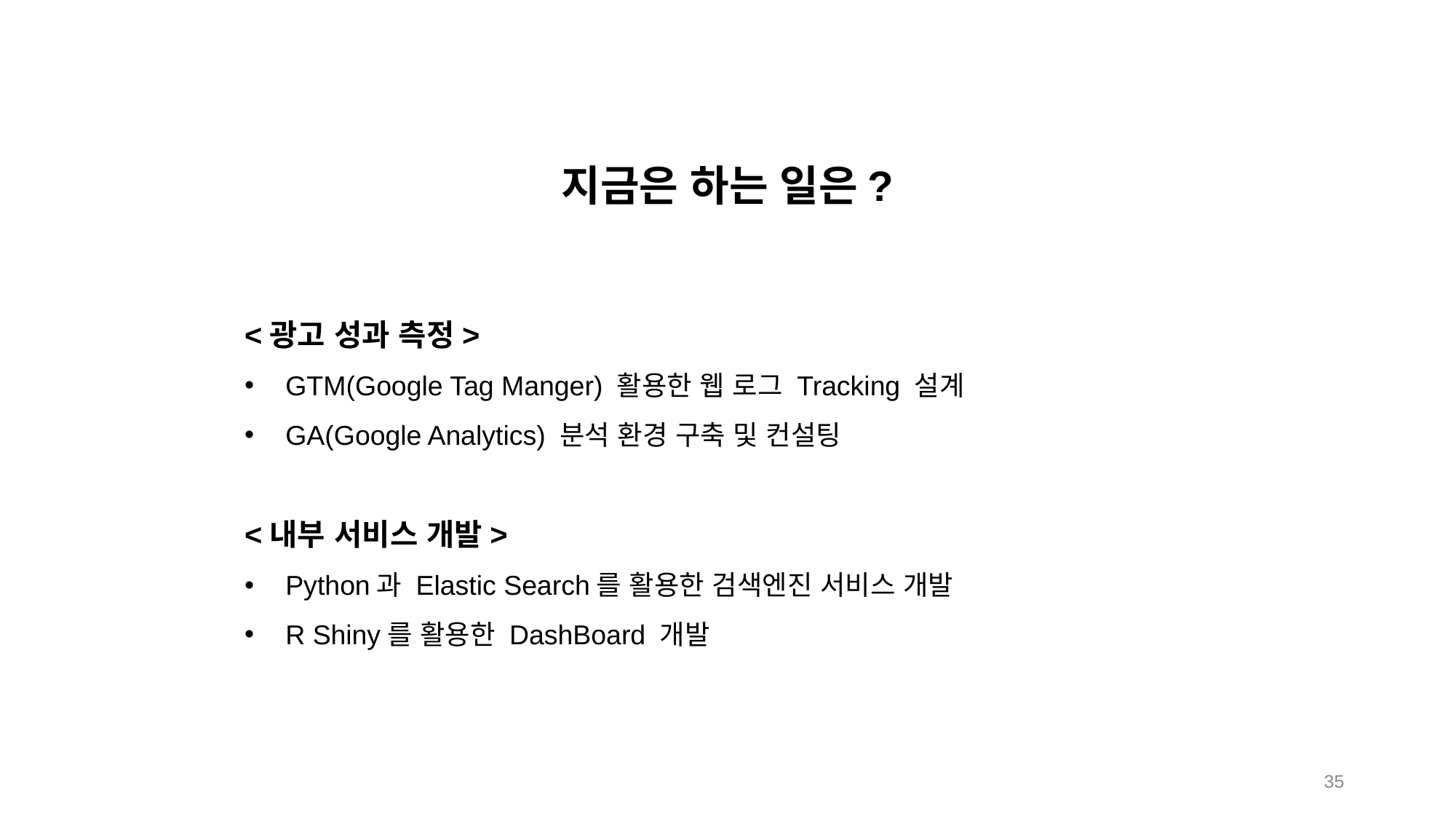

지금은 하는 일은?
<광고 성과 측정>
GTM(Google Tag Manger) 활용한 웹 로그 Tracking 설계
GA(Google Analytics) 분석 환경 구축 및 컨설팅
<내부 서비스 개발>
Python과 Elastic Search를 활용한 검색엔진 서비스 개발
R Shiny를 활용한 DashBoard 개발

35